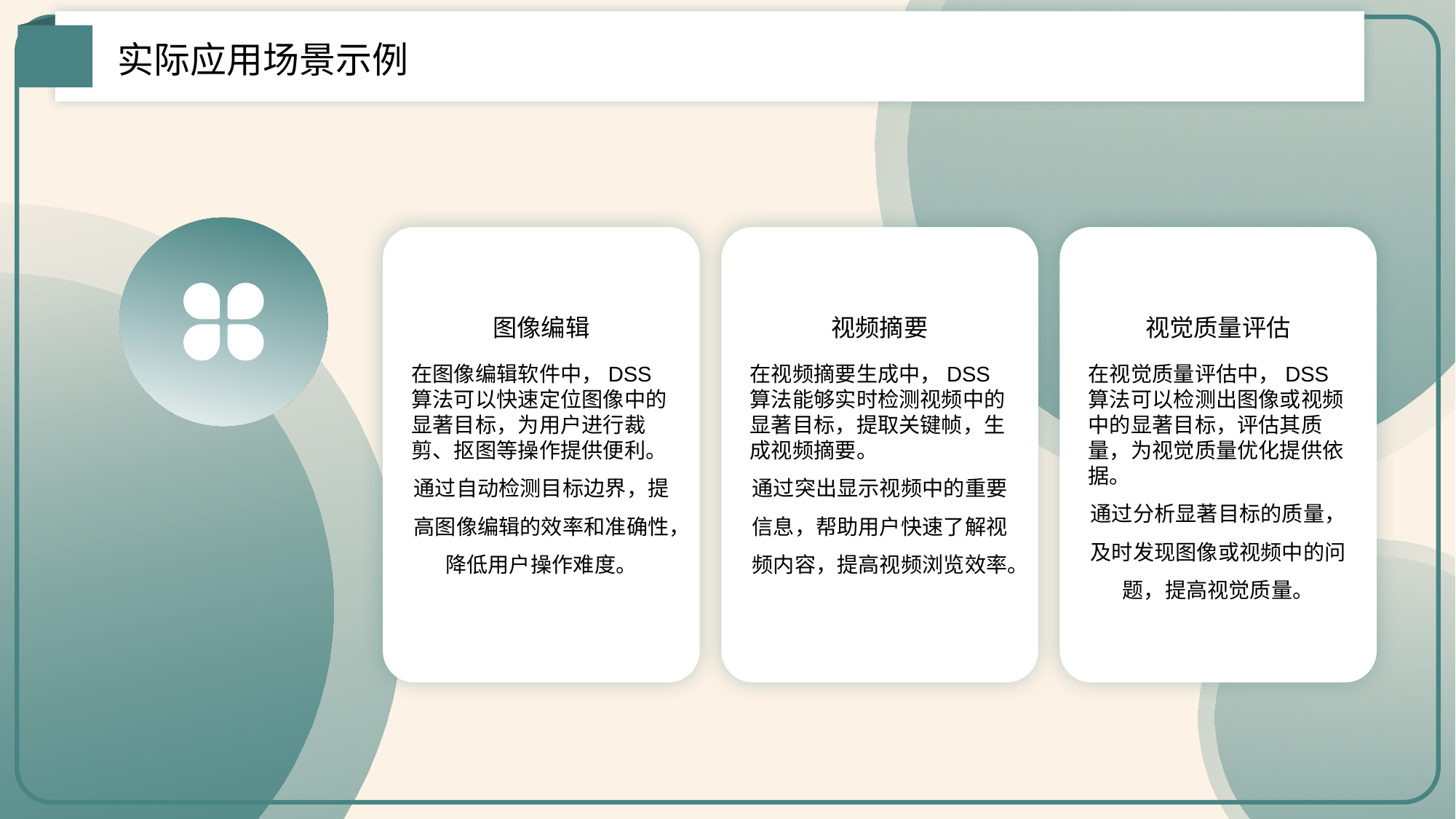

实际应用场景示例

图像编辑
视频摘要
视觉质量评估

在图像编辑软件中，DSS算法可以快速定位图像中的显著目标，为用户进行裁剪、抠图等操作提供便利。
通过自动检测目标边界，提高图像编辑的效率和准确性，降低用户操作难度。
在视频摘要生成中，DSS算法能够实时检测视频中的显著目标，提取关键帧，生成视频摘要。
通过突出显示视频中的重要信息，帮助用户快速了解视频内容，提高视频浏览效率。
在视觉质量评估中，DSS算法可以检测出图像或视频中的显著目标，评估其质量，为视觉质量优化提供依据。
通过分析显著目标的质量，及时发现图像或视频中的问题，提高视觉质量。